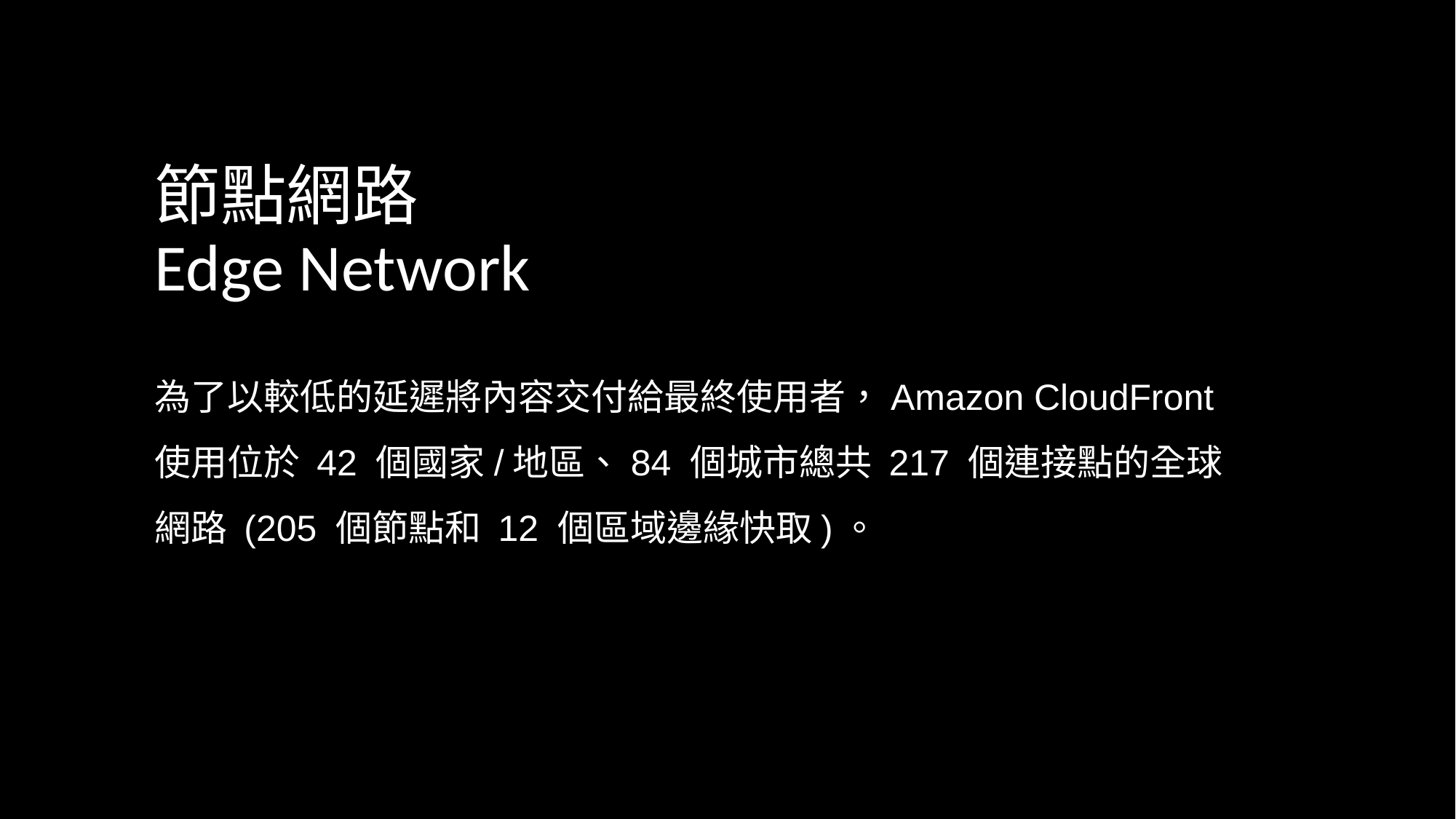

# 節點網路 Edge Network
為了以較低的延遲將內容交付給最終使用者，Amazon CloudFront 使用位於 42 個國家/地區、84 個城市總共 217 個連接點的全球網路 (205 個節點和 12 個區域邊緣快取)。